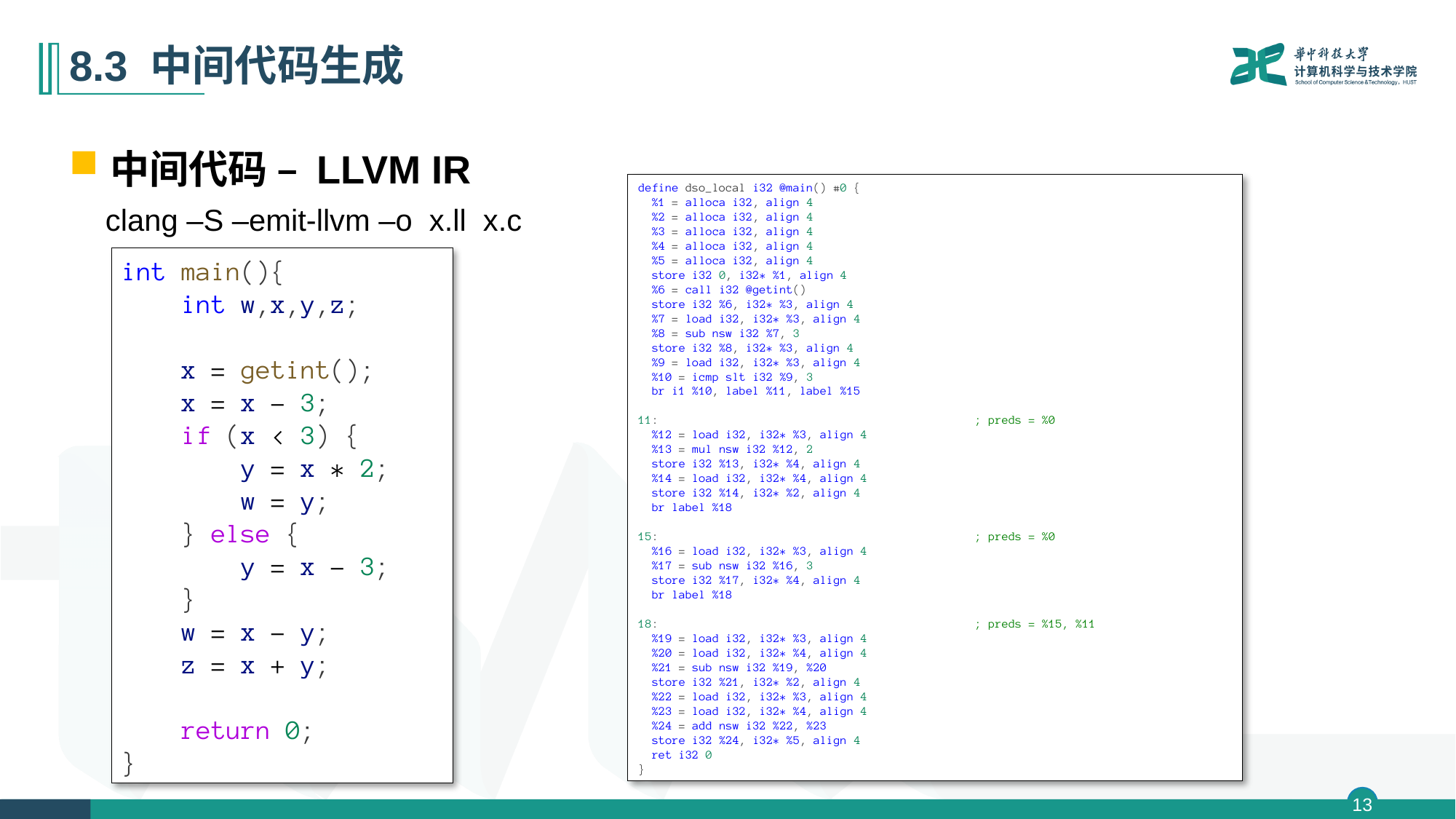

# 8.3 中间代码生成
中间代码 – LLVM IR
define dso_local i32 @main() #0 {
  %1 = alloca i32, align 4
  %2 = alloca i32, align 4
  %3 = alloca i32, align 4
  %4 = alloca i32, align 4
  %5 = alloca i32, align 4
  store i32 0, i32* %1, align 4
  %6 = call i32 @getint()
  store i32 %6, i32* %3, align 4
  %7 = load i32, i32* %3, align 4
  %8 = sub nsw i32 %7, 3
  store i32 %8, i32* %3, align 4
  %9 = load i32, i32* %3, align 4
  %10 = icmp slt i32 %9, 3
  br i1 %10, label %11, label %15
11:                                               ; preds = %0
  %12 = load i32, i32* %3, align 4
  %13 = mul nsw i32 %12, 2
  store i32 %13, i32* %4, align 4
  %14 = load i32, i32* %4, align 4
  store i32 %14, i32* %2, align 4
  br label %18
15:                                               ; preds = %0
  %16 = load i32, i32* %3, align 4
  %17 = sub nsw i32 %16, 3
  store i32 %17, i32* %4, align 4
  br label %18
18:                                               ; preds = %15, %11
  %19 = load i32, i32* %3, align 4
  %20 = load i32, i32* %4, align 4
  %21 = sub nsw i32 %19, %20
  store i32 %21, i32* %2, align 4
  %22 = load i32, i32* %3, align 4
  %23 = load i32, i32* %4, align 4
  %24 = add nsw i32 %22, %23
  store i32 %24, i32* %5, align 4
  ret i32 0
}
clang –S –emit-llvm –o  x.ll  x.c
int main(){
    int w,x,y,z;
    x = getint();
    x = x - 3;
    if (x < 3) {
        y = x * 2;
        w = y;
    } else {
        y = x - 3;
    }
    w = x - y;
    z = x + y;
    return 0;
}